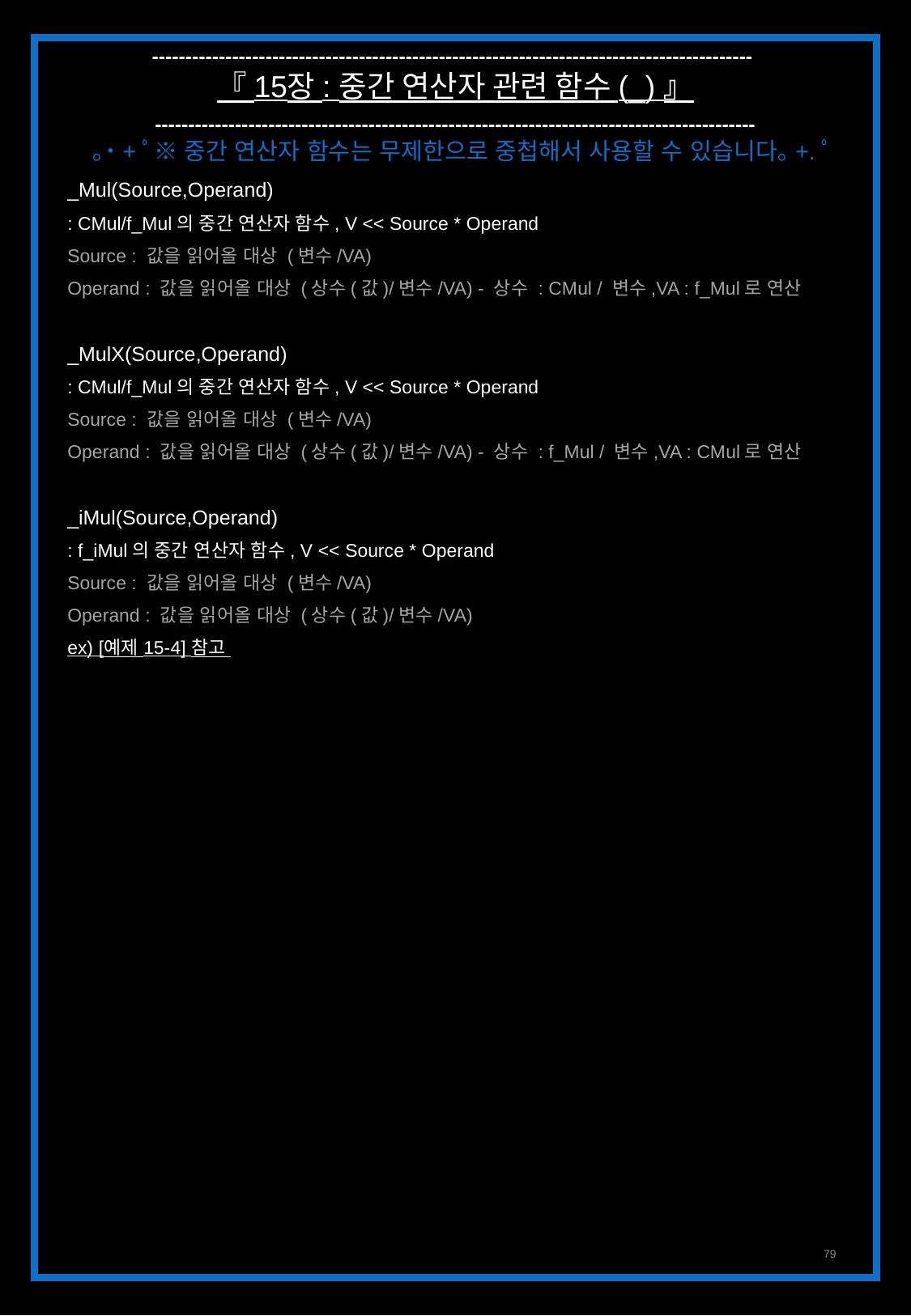

------------------------------------------------------------------------------------------
『 15장 : 중간 연산자 관련 함수 (_) 』
------------------------------------------------------------------------------------------

｡˙+ﾟ※ 중간 연산자 함수는 무제한으로 중첩해서 사용할 수 있습니다｡+.ﾟ
_Mul(Source,Operand)
: CMul/f_Mul의 중간 연산자 함수, V << Source * Operand
Source : 값을 읽어올 대상 (변수/VA)
Operand : 값을 읽어올 대상 (상수(값)/변수/VA) - 상수 : CMul / 변수,VA : f_Mul로 연산

_MulX(Source,Operand)
: CMul/f_Mul의 중간 연산자 함수, V << Source * Operand
Source : 값을 읽어올 대상 (변수/VA)
Operand : 값을 읽어올 대상 (상수(값)/변수/VA) - 상수 : f_Mul / 변수,VA : CMul로 연산

_iMul(Source,Operand)
: f_iMul의 중간 연산자 함수, V << Source * Operand
Source : 값을 읽어올 대상 (변수/VA)
Operand : 값을 읽어올 대상 (상수(값)/변수/VA)
ex) [예제 15-4] 참고
79